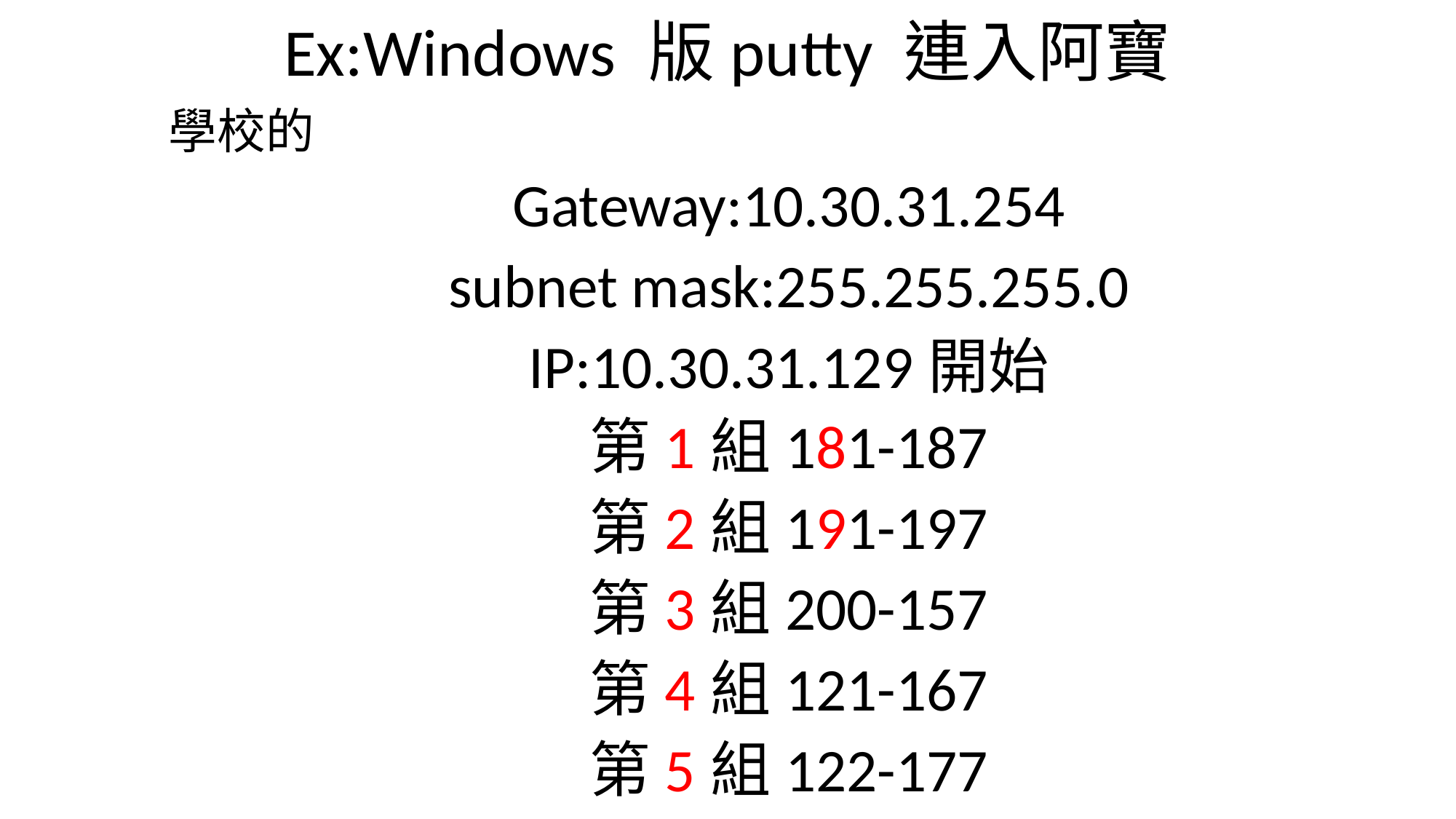

# Ex:Windows 版putty 連入阿寶
學校的
Gateway:10.30.31.254
subnet mask:255.255.255.0
IP:10.30.31.129開始
第1組181-187
第2組191-197
第3組200-157
第4組121-167
第5組122-177